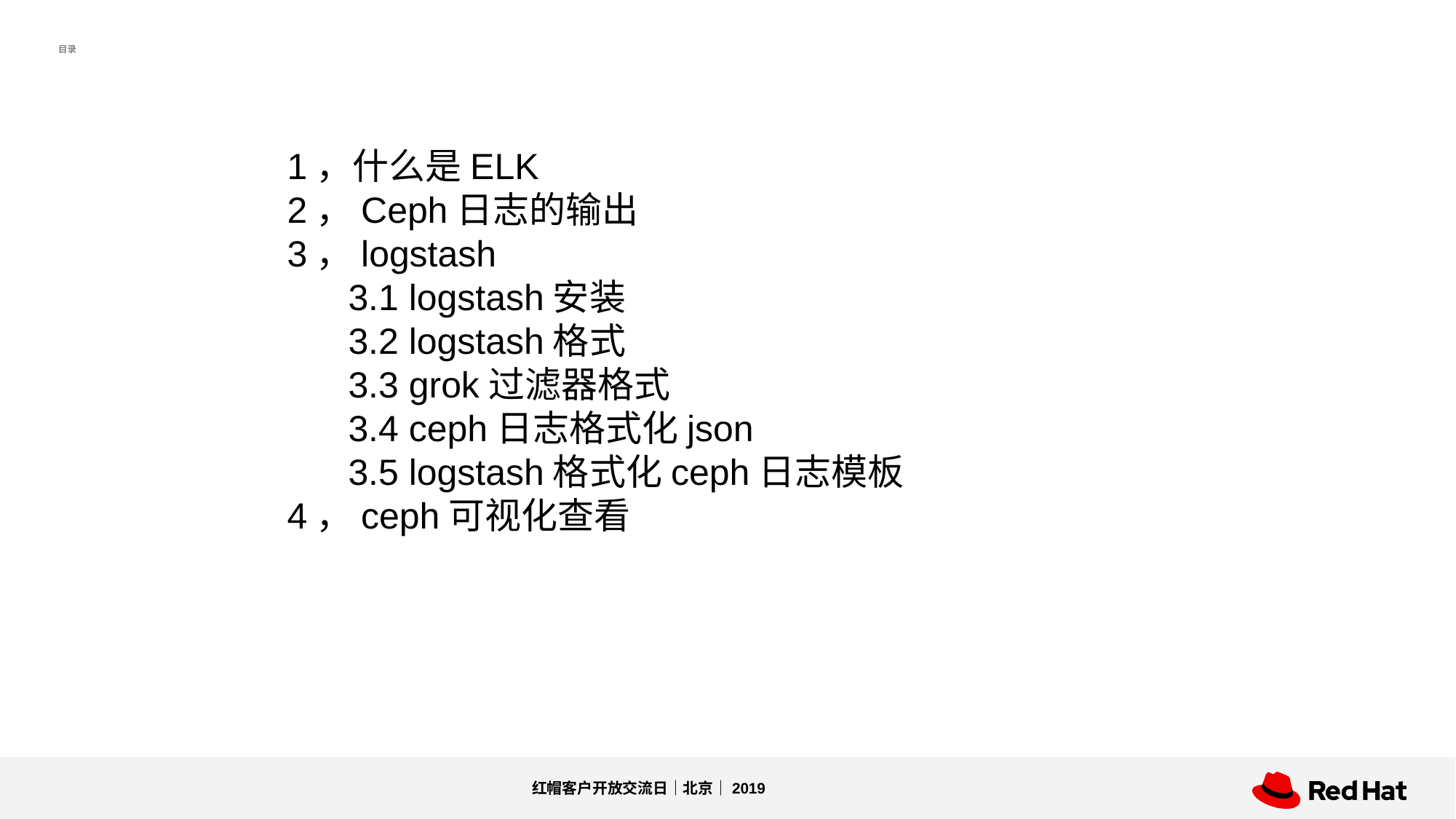

目录
1，什么是ELK
2，Ceph日志的输出
3，logstash
      3.1 logstash安装
      3.2 logstash格式
      3.3 grok过滤器格式
      3.4 ceph日志格式化json
      3.5 logstash格式化ceph日志模板
4，ceph可视化查看